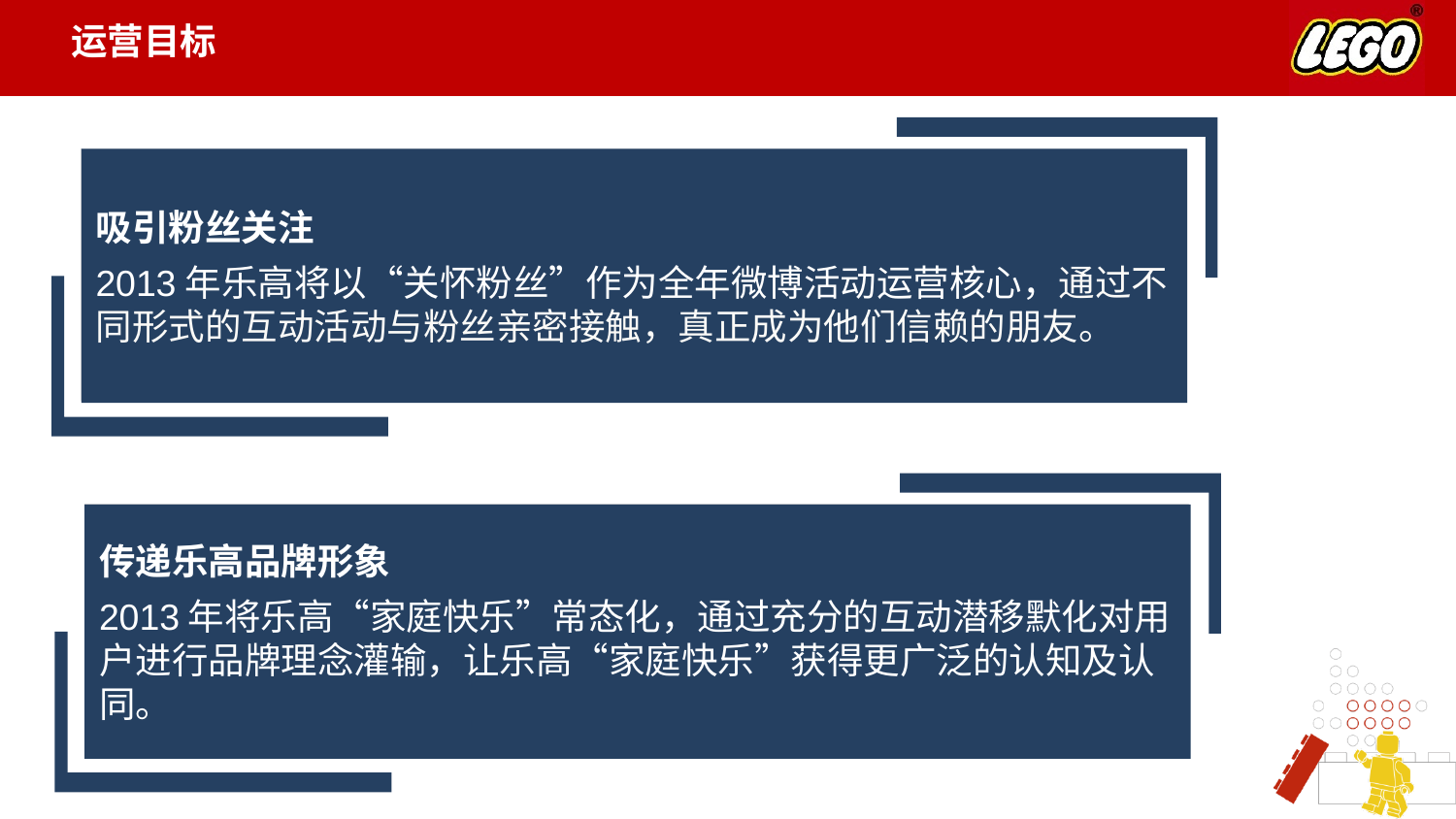

运营目标

吸引粉丝关注
2013年乐高将以“关怀粉丝”作为全年微博活动运营核心，通过不同形式的互动活动与粉丝亲密接触，真正成为他们信赖的朋友。

传递乐高品牌形象
2013年将乐高“家庭快乐”常态化，通过充分的互动潜移默化对用户进行品牌理念灌输，让乐高“家庭快乐”获得更广泛的认知及认同。